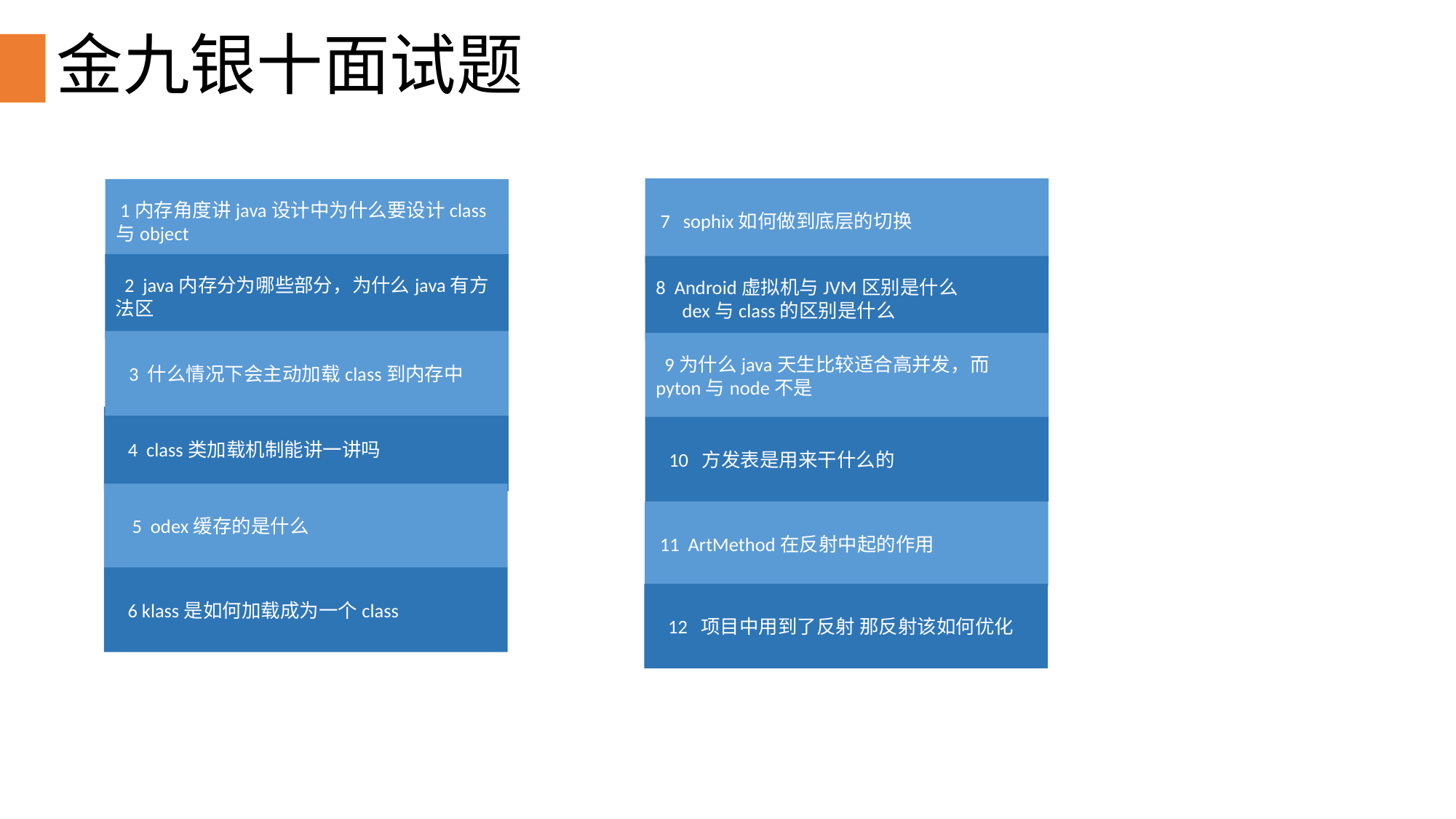

# 金九银十面试题
 7   sophix如何做到底层的切换
 1内存角度讲java设计中为什么要设计class与object
  2  java内存分为哪些部分，为什么java有方法区
8  Android虚拟机与JVM区别是什么
     dex与class的区别是什么
   3 什么情况下会主动加载class到内存中
  9为什么java天生比较适合高并发，而pyton与node不是
   4  class类加载机制能讲一讲吗
   10  方发表是用来干什么的
    5  odex缓存的是什么
 11  ArtMethod在反射中起的作用
   6 klass是如何加载成为一个class
   12  项目中用到了反射 那反射该如何优化